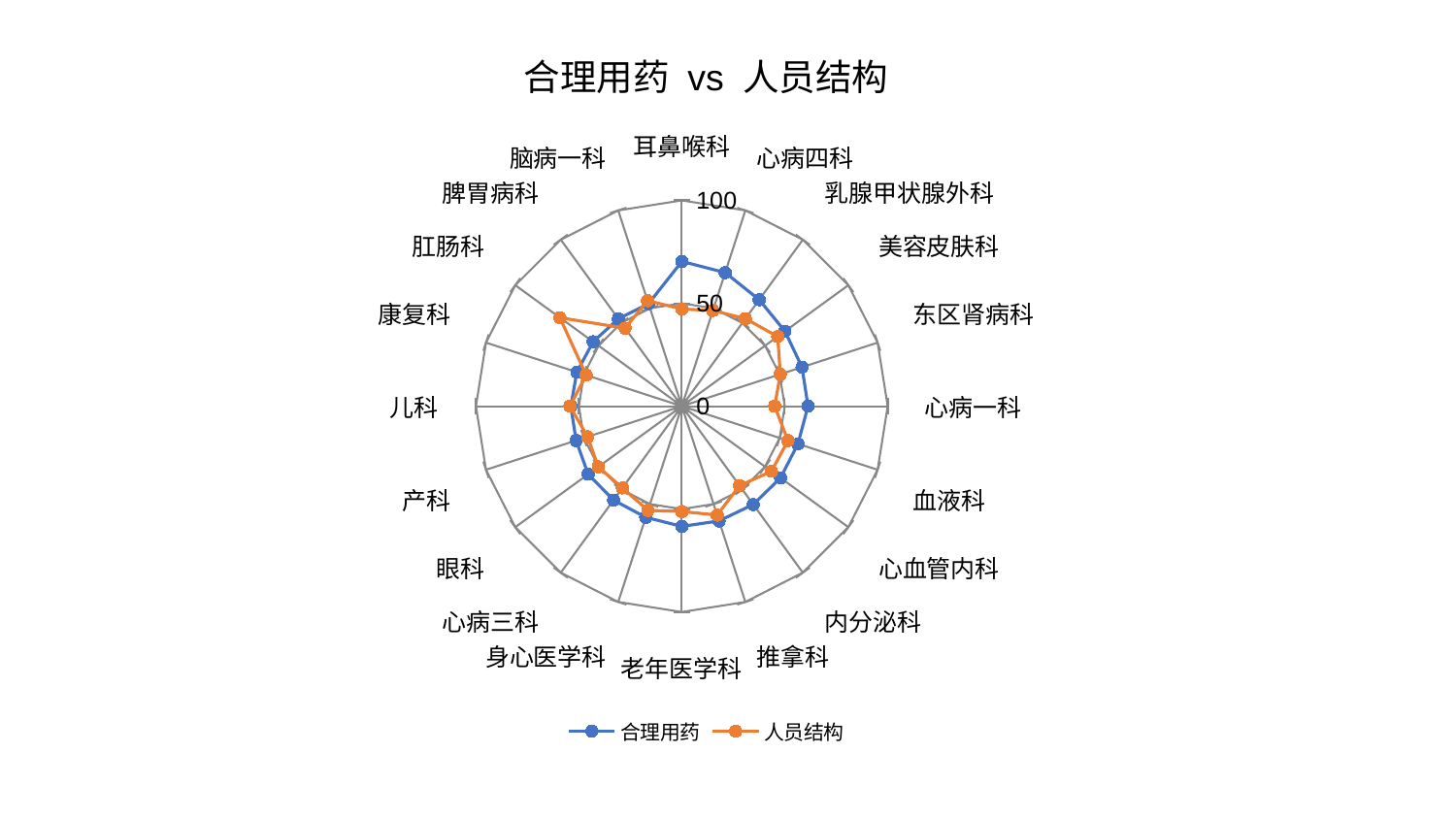

### Chart: 合理用药 vs 人员结构

| Category | 合理用药 | 人员结构 |
|---|---|---|
| 耳鼻喉科 | 70.33026116165905 | 47.201327658590074 |
| 心病四科 | 68.25834879838499 | 48.91139652937795 |
| 乳腺甲状腺外科 | 63.96492834715506 | 52.57380560280918 |
| 美容皮肤科 | 61.94663882267797 | 57.5849769812338 |
| 东区肾病科 | 61.412820570347606 | 50.328404325131764 |
| 心病一科 | 61.3086073401559 | 45.11903273612635 |
| 血液科 | 59.32281828373668 | 54.21810973411233 |
| 心血管内科 | 59.275473995818 | 53.84051276057573 |
| 内分泌科 | 59.041957109188075 | 47.733738330238594 |
| 推拿科 | 58.63155243061595 | 55.64221727924649 |
| 老年医学科 | 58.407859573262435 | 51.195971803373034 |
| 身心医学科 | 56.77988237846545 | 53.23501592613627 |
| 心病三科 | 56.40515940891871 | 49.083147069891346 |
| 眼科 | 56.23502501303179 | 50.15296105722382 |
| 产科 | 53.987207531537315 | 48.10149738912408 |
| 儿科 | 53.900581298133304 | 54.366166936108044 |
| 康复科 | 53.62472894885069 | 48.87646263273584 |
| 肛肠科 | 53.2616540349287 | 73.16209488646255 |
| 脾胃病科 | 52.45423842326716 | 46.86286532383698 |
| 脑病一科 | 52.34305166098097 | 53.922528723766234 |
58